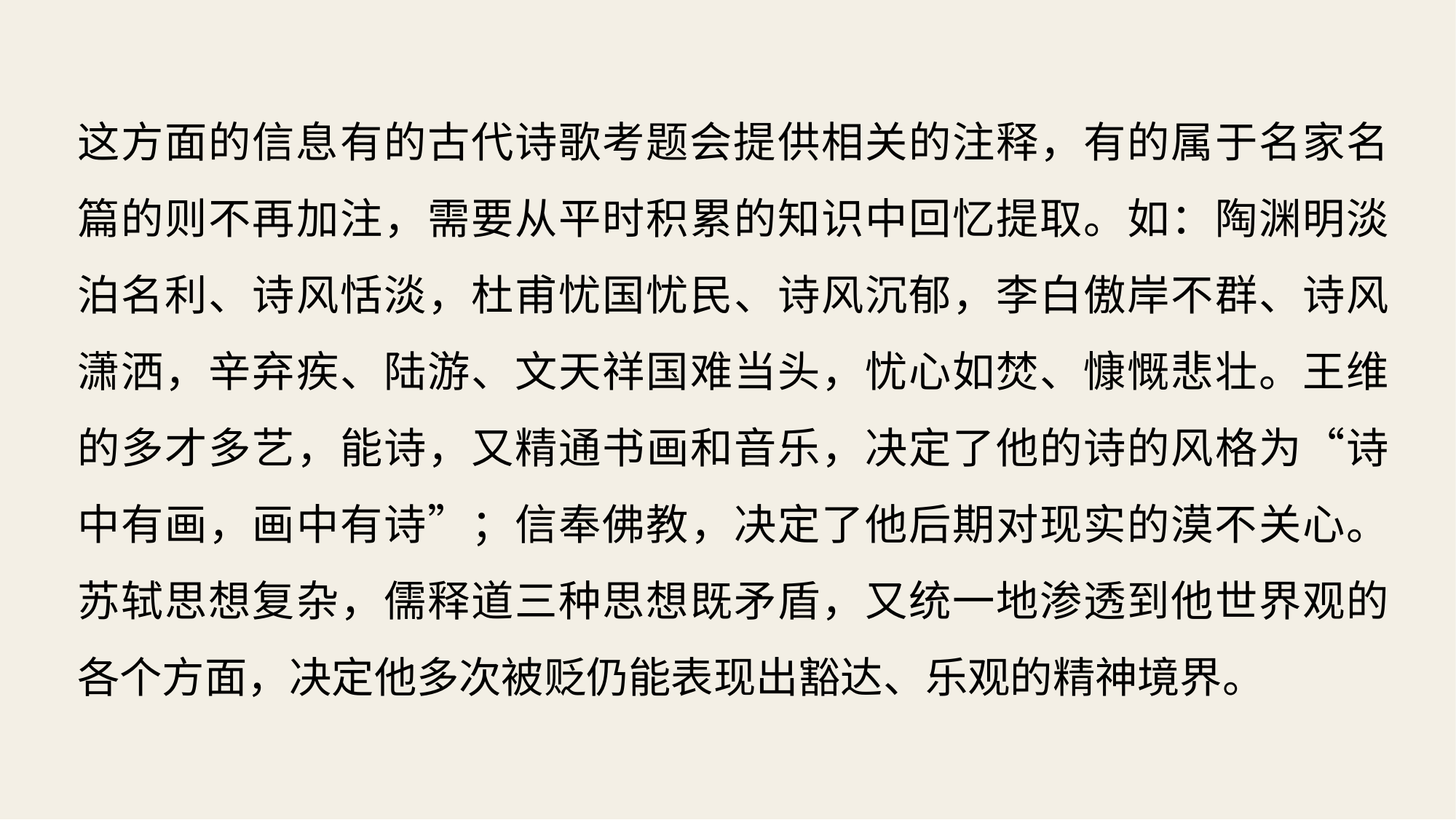

这方面的信息有的古代诗歌考题会提供相关的注释，有的属于名家名篇的则不再加注，需要从平时积累的知识中回忆提取。如：陶渊明淡泊名利、诗风恬淡，杜甫忧国忧民、诗风沉郁，李白傲岸不群、诗风潇洒，辛弃疾、陆游、文天祥国难当头，忧心如焚、慷慨悲壮。王维的多才多艺，能诗，又精通书画和音乐，决定了他的诗的风格为“诗中有画，画中有诗”；信奉佛教，决定了他后期对现实的漠不关心。苏轼思想复杂，儒释道三种思想既矛盾，又统一地渗透到他世界观的各个方面，决定他多次被贬仍能表现出豁达、乐观的精神境界。